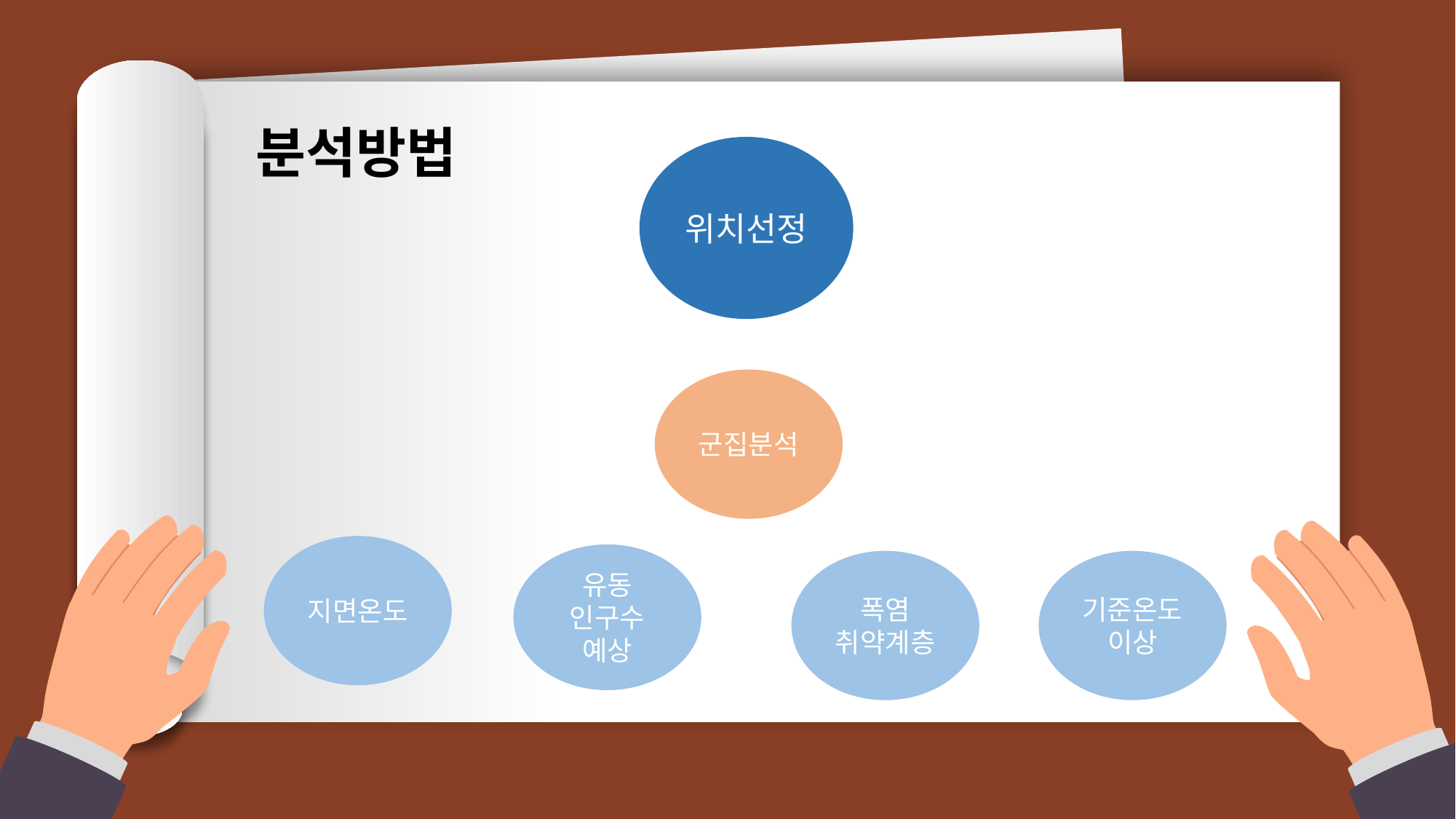

분석방법
위치선정
군집분석

지면온도
유동
인구수
예상
폭염
취약계층
기준온도
이상